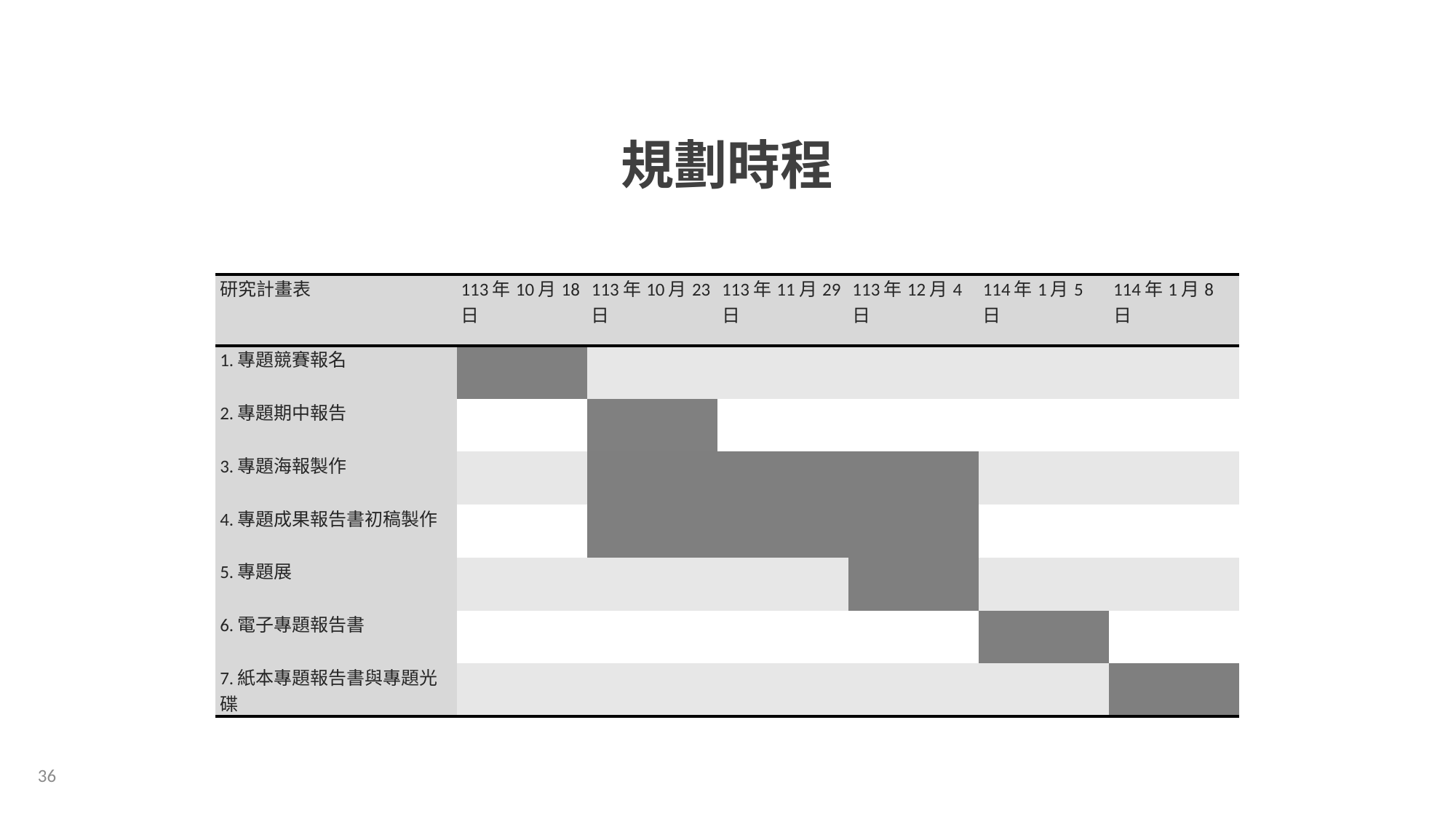

規劃時程
| 研究計畫表 | 113年10月18日 | 113年10月23日 | 113年11月29日 | 113年12月4日 | 114年1月5日 | 114年1月8日 |
| --- | --- | --- | --- | --- | --- | --- |
| 1.專題競賽報名 |  |  |  |  |  |  |
| 2.專題期中報告 |  |  |  |  |  |  |
| 3.專題海報製作 |  |  |  |  |  |  |
| 4.專題成果報告書初稿製作 |  |  |  |  |  |  |
| 5.專題展 |  |  |  |  |  |  |
| 6.電子專題報告書 |  |  |  |  |  |  |
| 7.紙本專題報告書與專題光碟 |  |  |  |  |  |  |
36